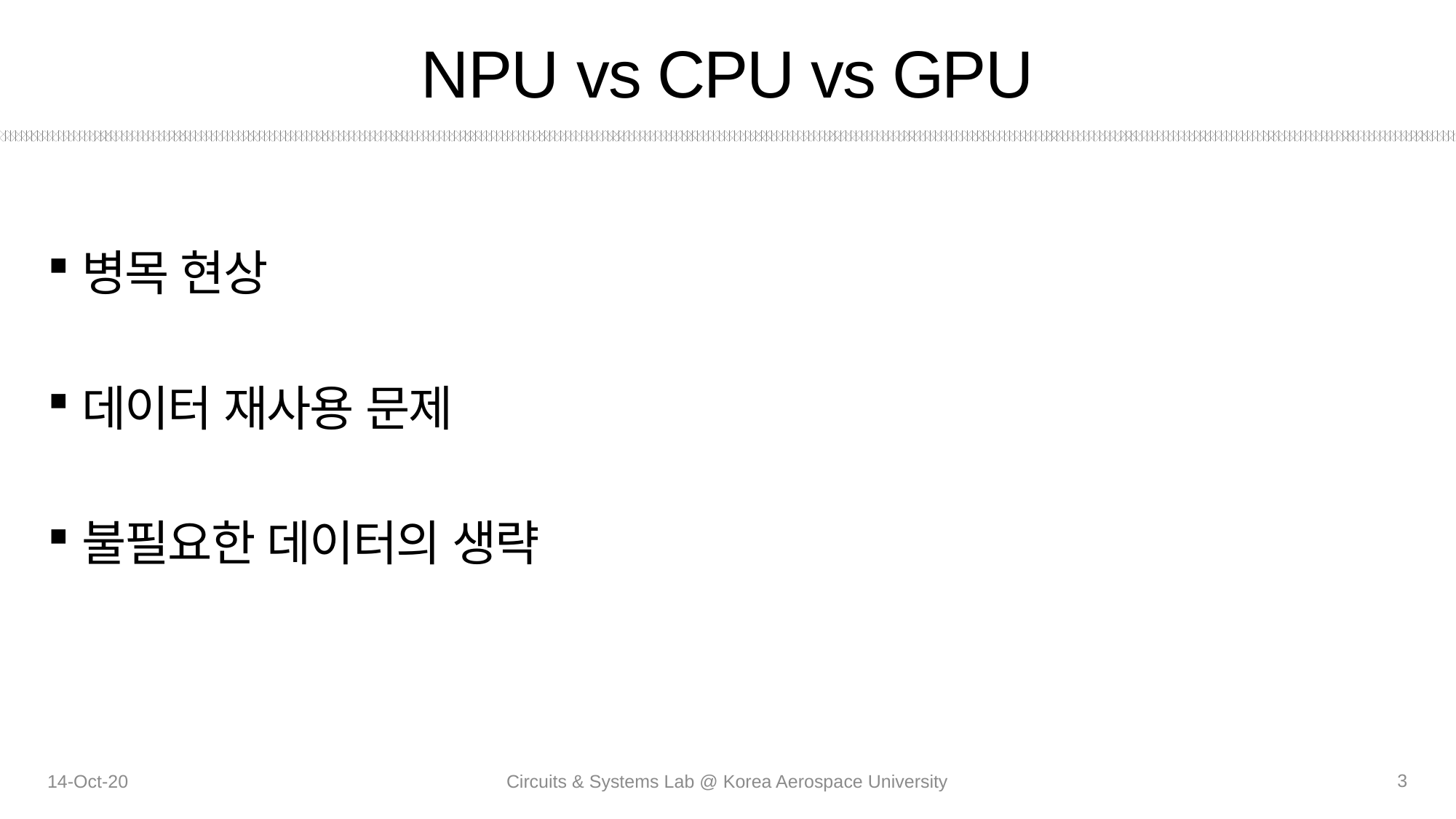

# NPU vs CPU vs GPU

병목 현상

데이터 재사용 문제

불필요한 데이터의 생략

3
14-Oct-20
Circuits & Systems Lab @ Korea Aerospace University